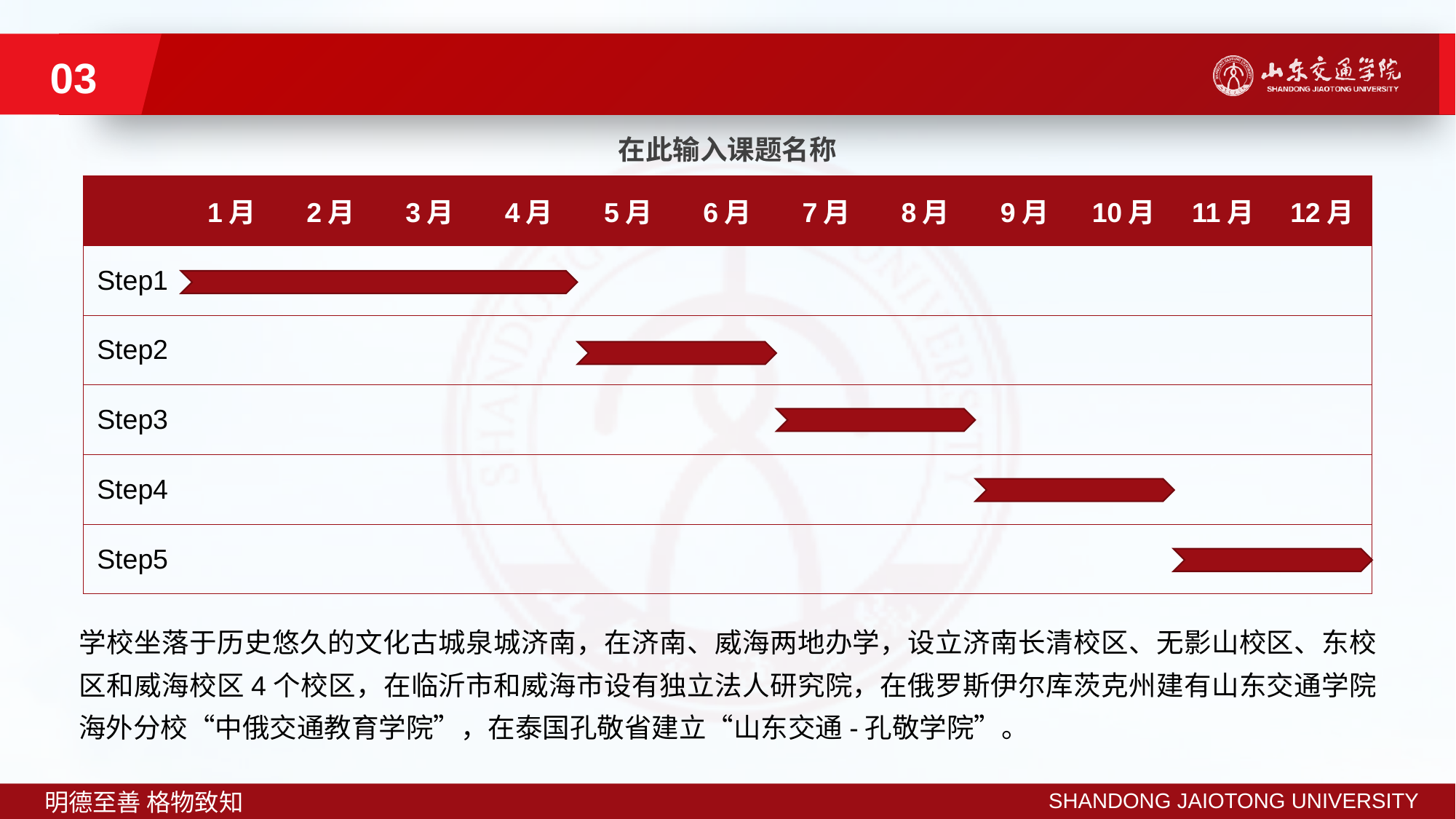

03
在此输入课题名称
|  | 1月 | 2月 | 3月 | 4月 | 5月 | 6月 | 7月 | 8月 | 9月 | 10月 | 11月 | 12月 |
| --- | --- | --- | --- | --- | --- | --- | --- | --- | --- | --- | --- | --- |
| Step1 |  |  |  |  |  |  |  |  |  |  |  |  |
| Step2 |  |  |  |  |  |  |  |  |  |  |  |  |
| Step3 |  |  |  |  |  |  |  |  |  |  |  |  |
| Step4 |  |  |  |  |  |  |  |  |  |  |  |  |
| Step5 |  |  |  |  |  |  |  |  |  |  |  |  |

学校坐落于历史悠久的文化古城泉城济南，在济南、威海两地办学，设立济南长清校区、无影山校区、东校区和威海校区4个校区，在临沂市和威海市设有独立法人研究院，在俄罗斯伊尔库茨克州建有山东交通学院海外分校“中俄交通教育学院”，在泰国孔敬省建立“山东交通-孔敬学院”。